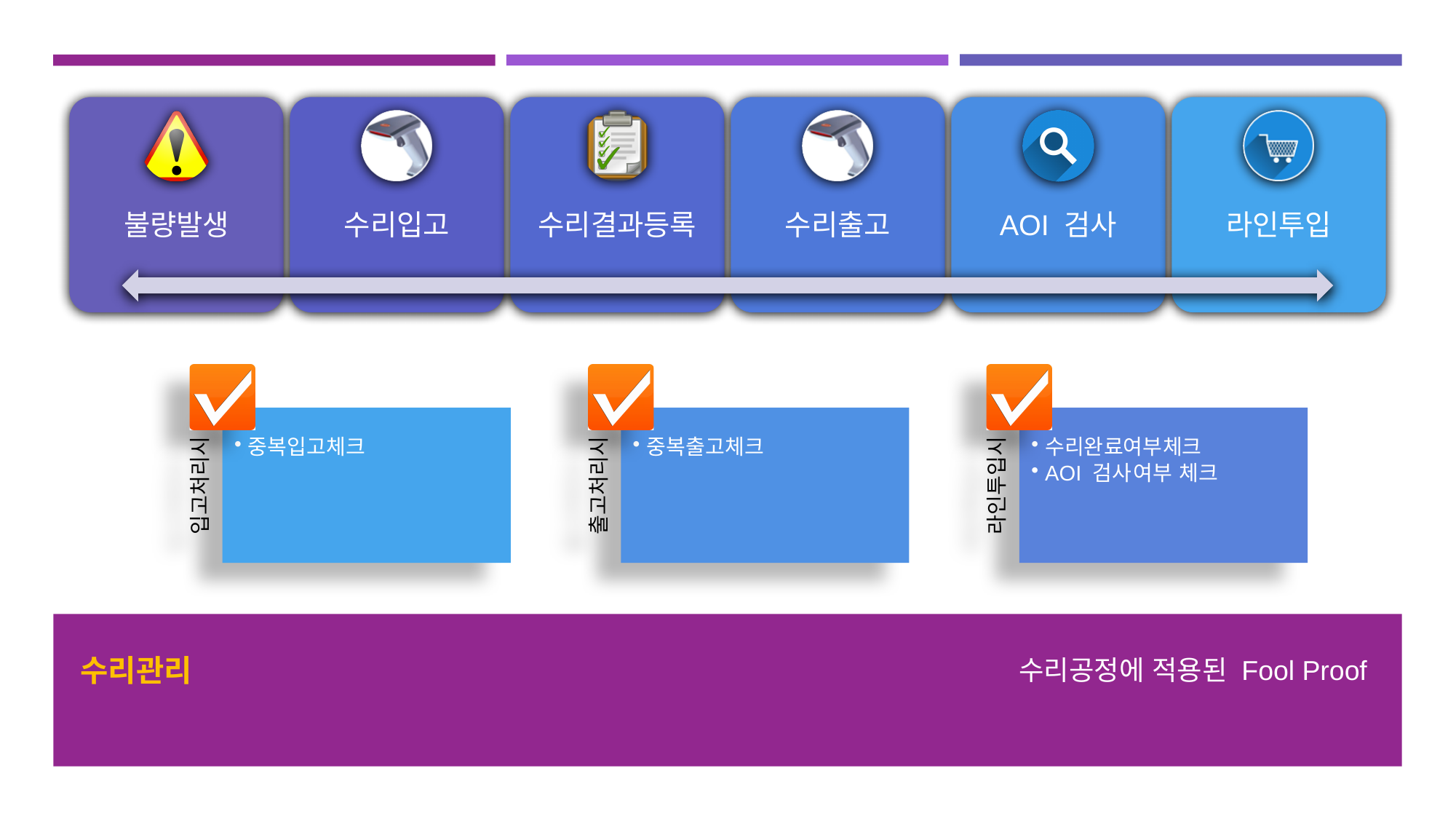

불량발생
수리입고
수리결과등록
수리출고
AOI 검사
라인투입
입고처리시
중복입고체크
출고처리시
중복출고체크
라인투입시
수리완료여부체크
AOI 검사여부 체크

# 수리관리
수리공정에 적용된 Fool Proof